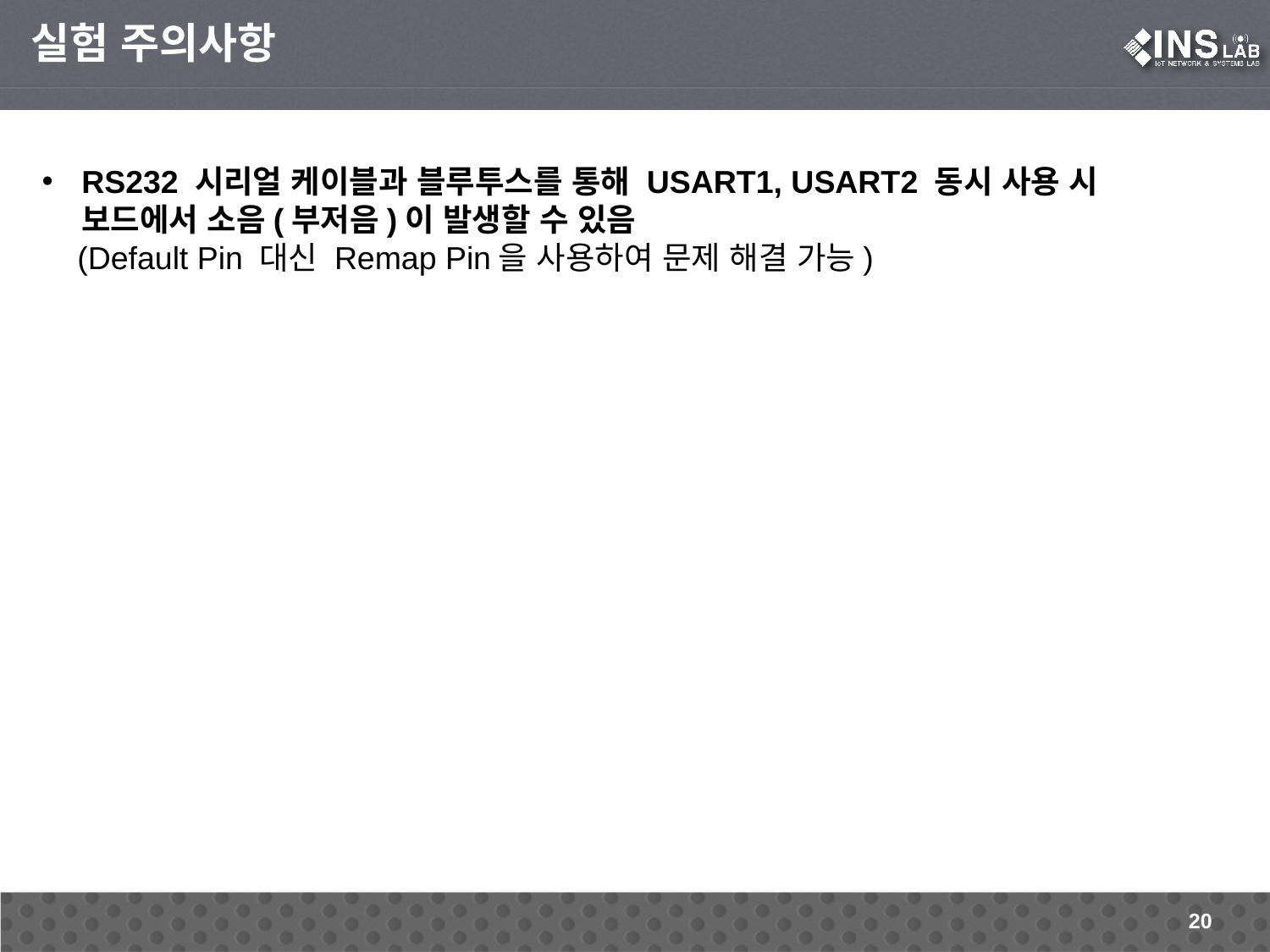

실험 주의사항
RS232 시리얼 케이블과 블루투스를 통해 USART1, USART2 동시 사용 시 보드에서 소음(부저음)이 발생할 수 있음
    (Default Pin 대신 Remap Pin을 사용하여 문제 해결 가능)
20